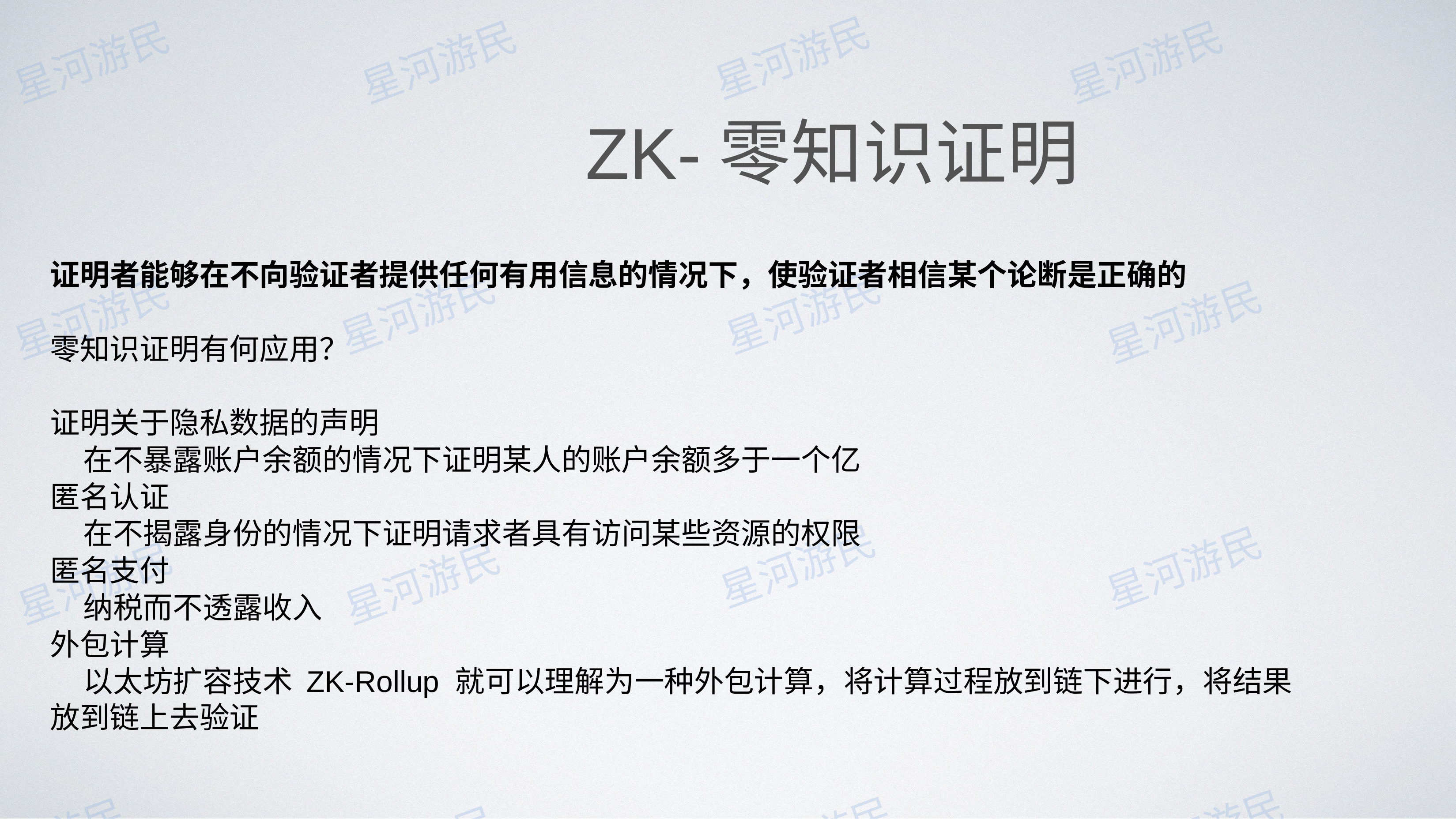

# ZK-零知识证明
证明者能够在不向验证者提供任何有用信息的情况下，使验证者相信某个论断是正确的

零知识证明有何应用？

证明关于隐私数据的声明
在不暴露账户余额的情况下证明某人的账户余额多于一个亿
匿名认证
在不揭露身份的情况下证明请求者具有访问某些资源的权限
匿名支付
纳税而不透露收入
外包计算
以太坊扩容技术 ZK-Rollup 就可以理解为一种外包计算，将计算过程放到链下进行，将结果放到链上去验证